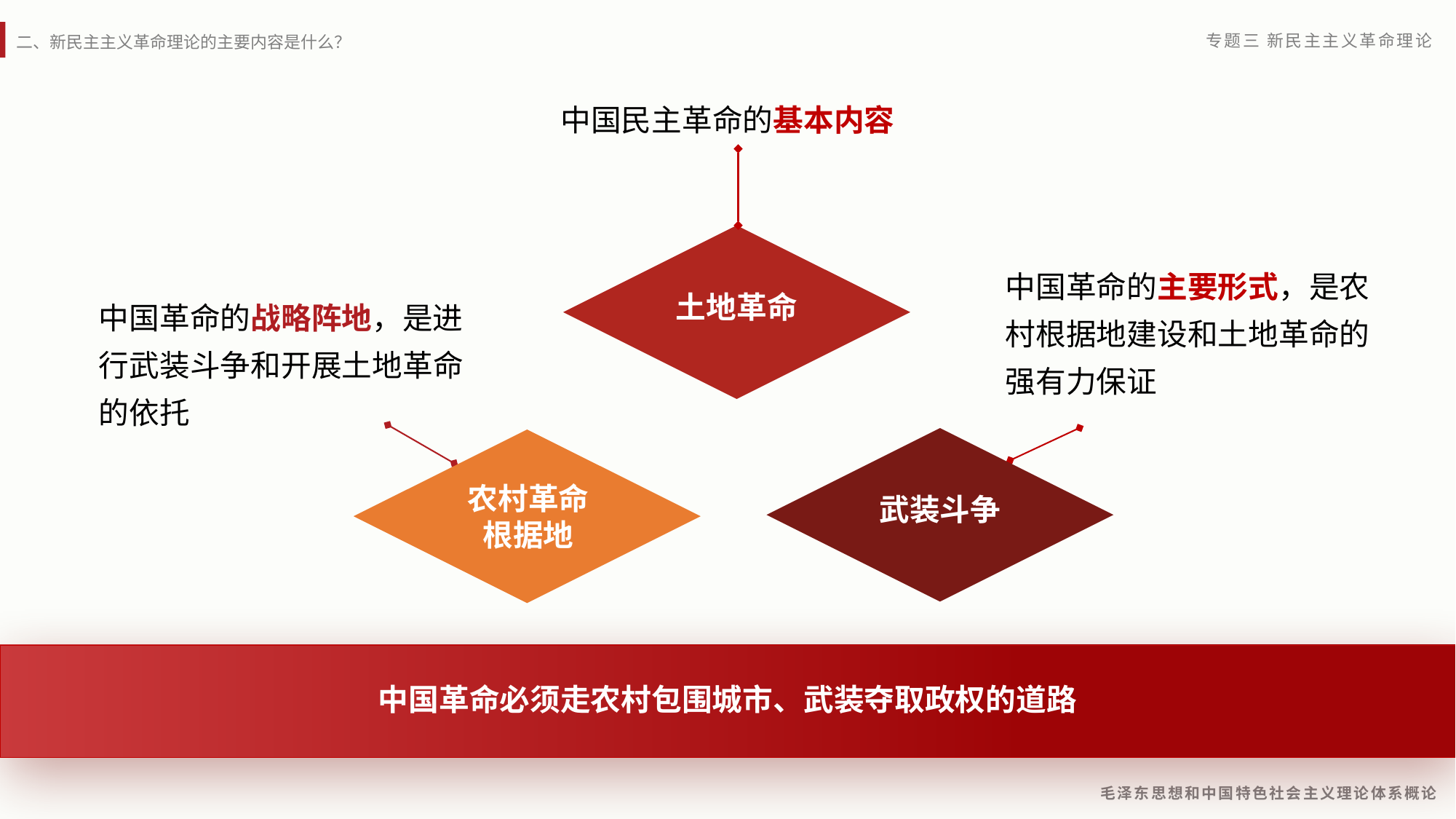

中国民主革命的基本内容

中国革命的主要形式，是农村根据地建设和土地革命的强有力保证
土地革命
中国革命的战略阵地，是进行武装斗争和开展土地革命的依托

农村革命
根据地
武装斗争

中国革命必须走农村包围城市、武装夺取政权的道路